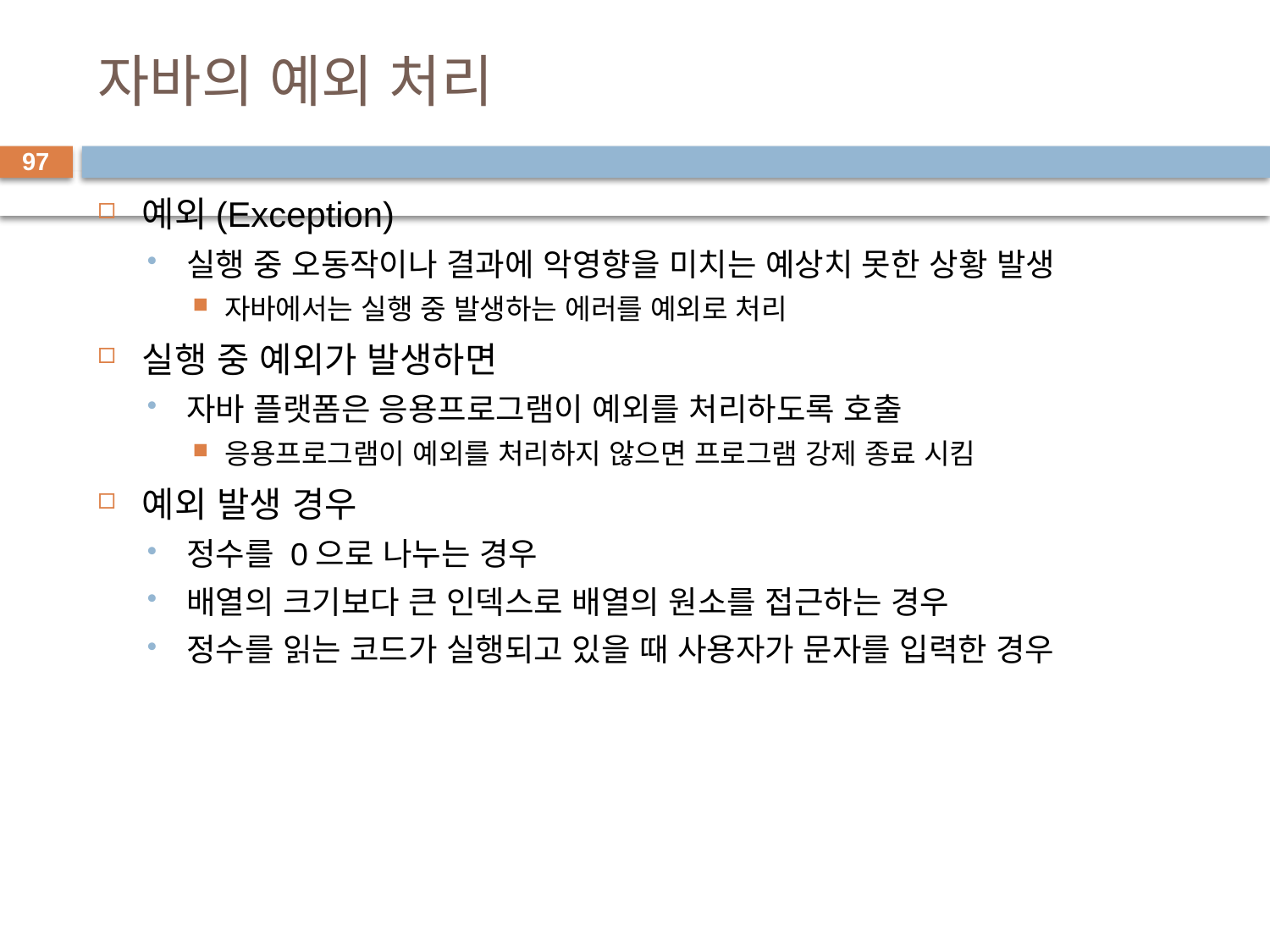

# 자바의 예외 처리
97
예외(Exception)
실행 중 오동작이나 결과에 악영향을 미치는 예상치 못한 상황 발생
자바에서는 실행 중 발생하는 에러를 예외로 처리
실행 중 예외가 발생하면
자바 플랫폼은 응용프로그램이 예외를 처리하도록 호출
응용프로그램이 예외를 처리하지 않으면 프로그램 강제 종료 시킴
예외 발생 경우
정수를 0으로 나누는 경우
배열의 크기보다 큰 인덱스로 배열의 원소를 접근하는 경우
정수를 읽는 코드가 실행되고 있을 때 사용자가 문자를 입력한 경우